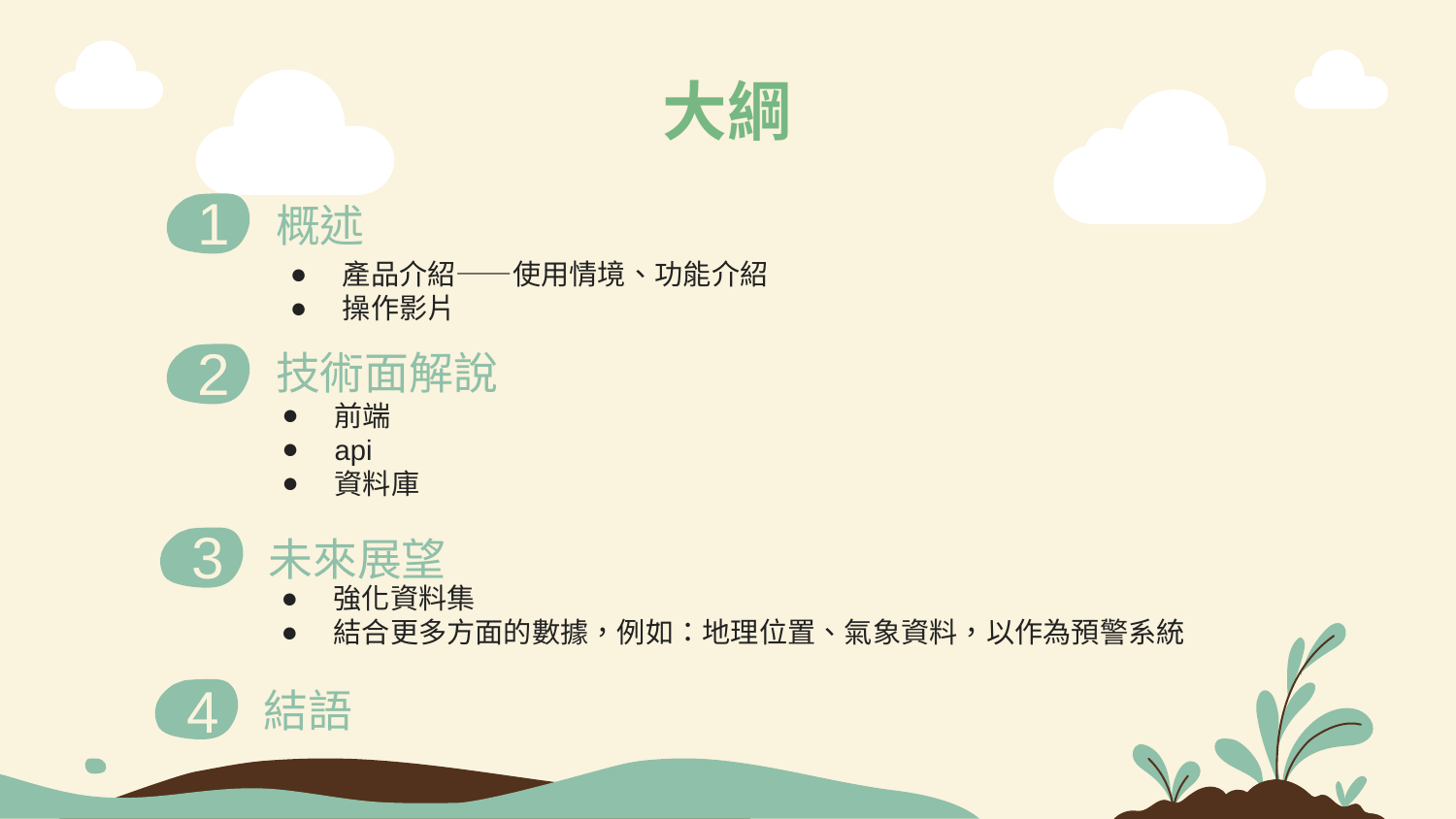

# 大綱

1
概述
產品介紹——使用情境、功能介紹
操作影片

2
技術面解說
前端
api
資料庫

3
未來展望
強化資料集
結合更多方面的數據，例如：地理位置、氣象資料，以作為預警系統

4
結語